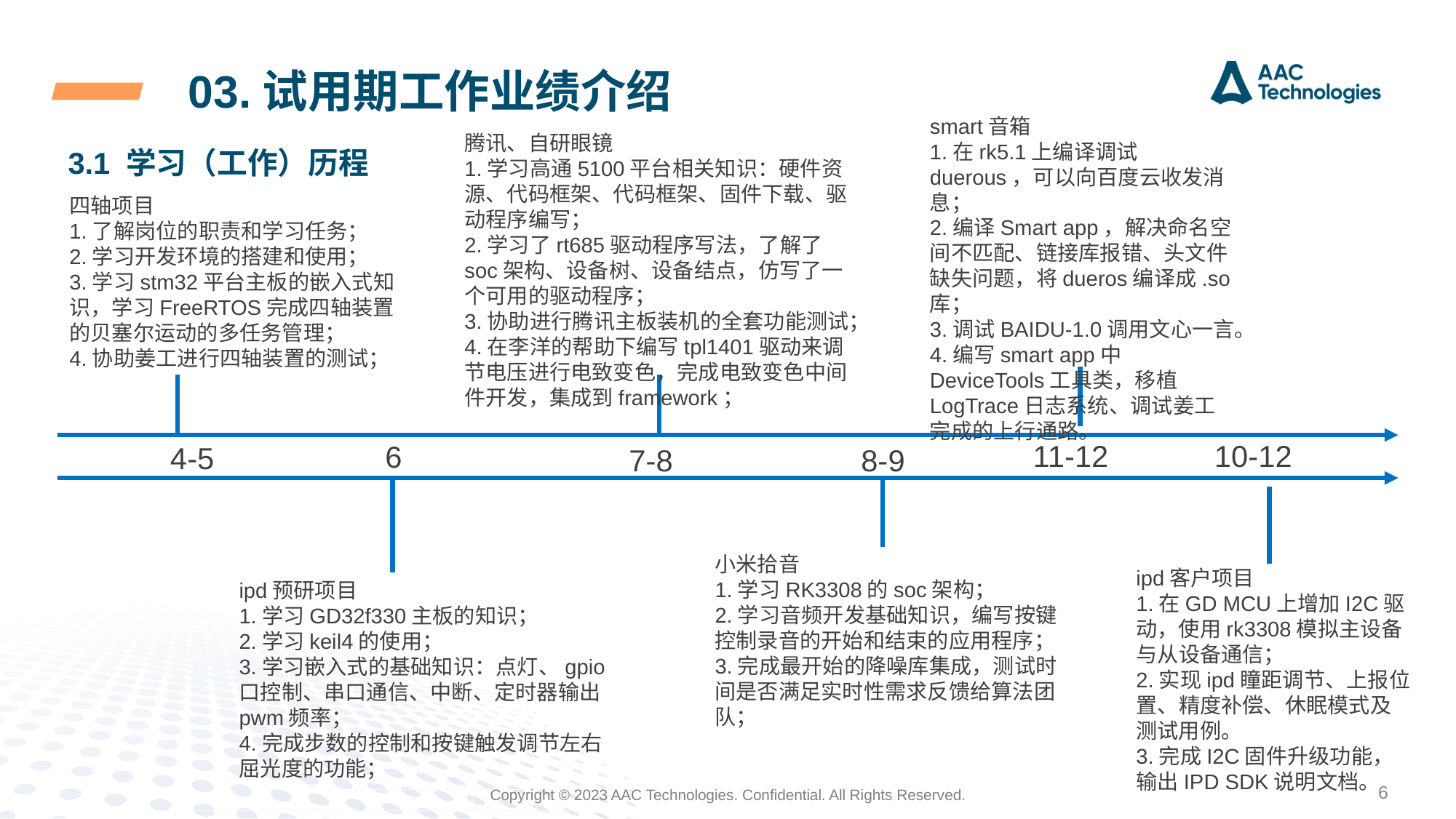

03.试用期工作业绩介绍
smart音箱
1.在rk5.1上编译调试duerous，可以向百度云收发消息；
2.编译Smart app，解决命名空间不匹配、链接库报错、头文件缺失问题，将dueros编译成.so库；
3.调试BAIDU-1.0调用文心一言。
4.编写smart app中DeviceTools工具类，移植LogTrace日志系统、调试姜工完成的上行通路。
腾讯、自研眼镜
1.学习高通5100平台相关知识：硬件资源、代码框架、代码框架、固件下载、驱动程序编写；
2.学习了rt685驱动程序写法，了解了soc架构、设备树、设备结点，仿写了一个可用的驱动程序；
3.协助进行腾讯主板装机的全套功能测试；
4.在李洋的帮助下编写tpl1401驱动来调节电压进行电致变色，完成电致变色中间件开发，集成到framework；

3.1 学习（工作）历程
四轴项目
1.了解岗位的职责和学习任务；
2.学习开发环境的搭建和使用；
3.学习stm32平台主板的嵌入式知识，学习FreeRTOS完成四轴装置的贝塞尔运动的多任务管理；
4.协助姜工进行四轴装置的测试；

11-12
10-12
6
4-5
7-8
8-9
小米拾音
1.学习RK3308的soc架构；
2.学习音频开发基础知识，编写按键控制录音的开始和结束的应用程序；
3.完成最开始的降噪库集成，测试时间是否满足实时性需求反馈给算法团队；

ipd客户项目
1.在GD MCU上增加I2C驱动，使用rk3308模拟主设备与从设备通信；
2.实现ipd瞳距调节、上报位置、精度补偿、休眠模式及测试用例。
3.完成I2C固件升级功能，输出IPD SDK说明文档。
ipd预研项目
1.学习GD32f330主板的知识；
2.学习keil4的使用；
3.学习嵌入式的基础知识：点灯、gpio口控制、串口通信、中断、定时器输出pwm频率；
4.完成步数的控制和按键触发调节左右屈光度的功能；
6